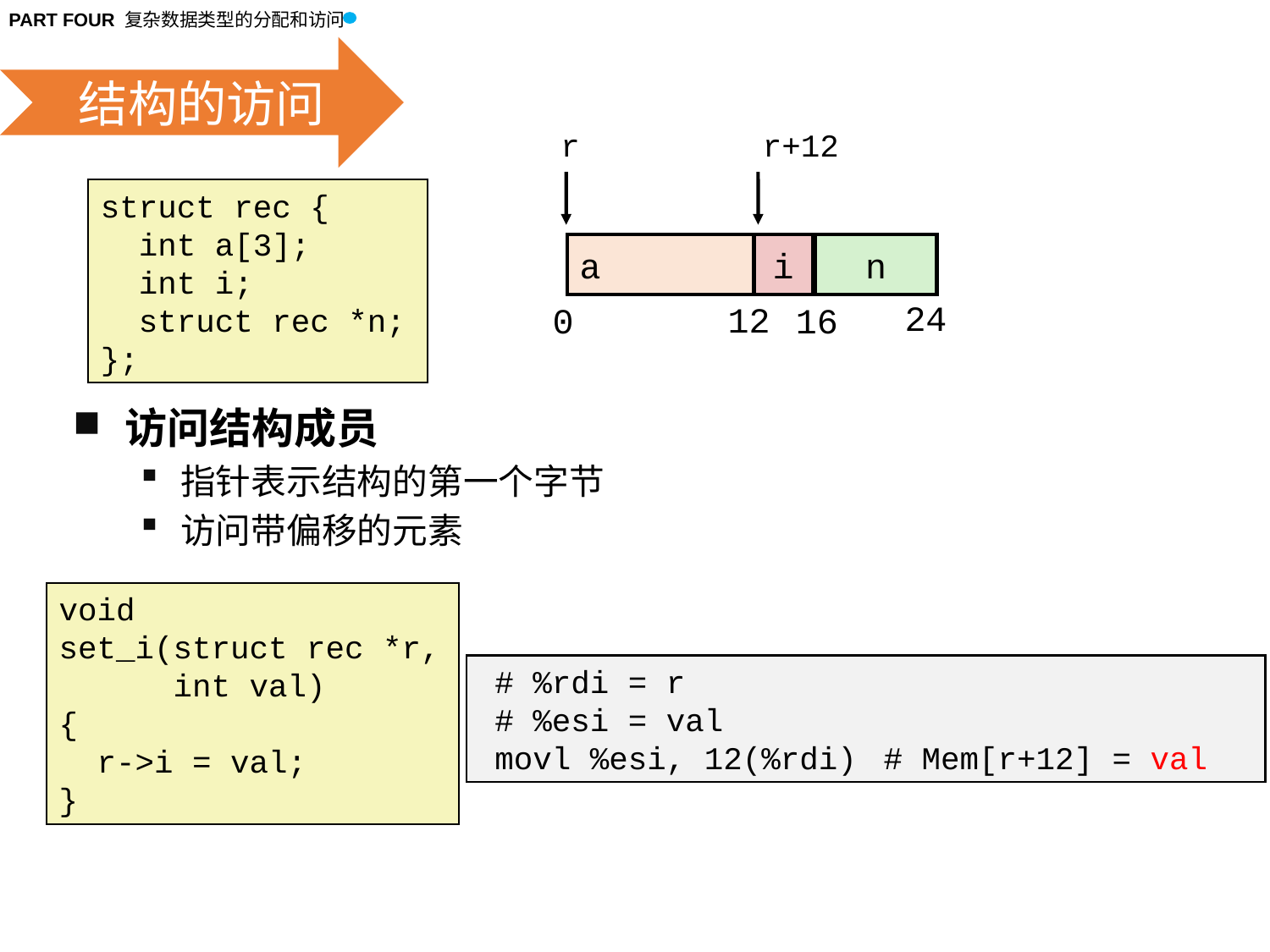

PART FOUR 复杂数据类型的分配和访问

结构的访问
r
r+12

struct rec {
  int a[3];
  int i;
  struct rec *n;
};
a
i
n
24
12
0
16
访问结构成员
指针表示结构的第一个字节
访问带偏移的元素

void
set_i(struct rec *r,
      int val)
{
  r->i = val;
}
	# %rdi = r
	# %esi = val
	movl %esi, 12(%rdi) 	# Mem[r+12] = val